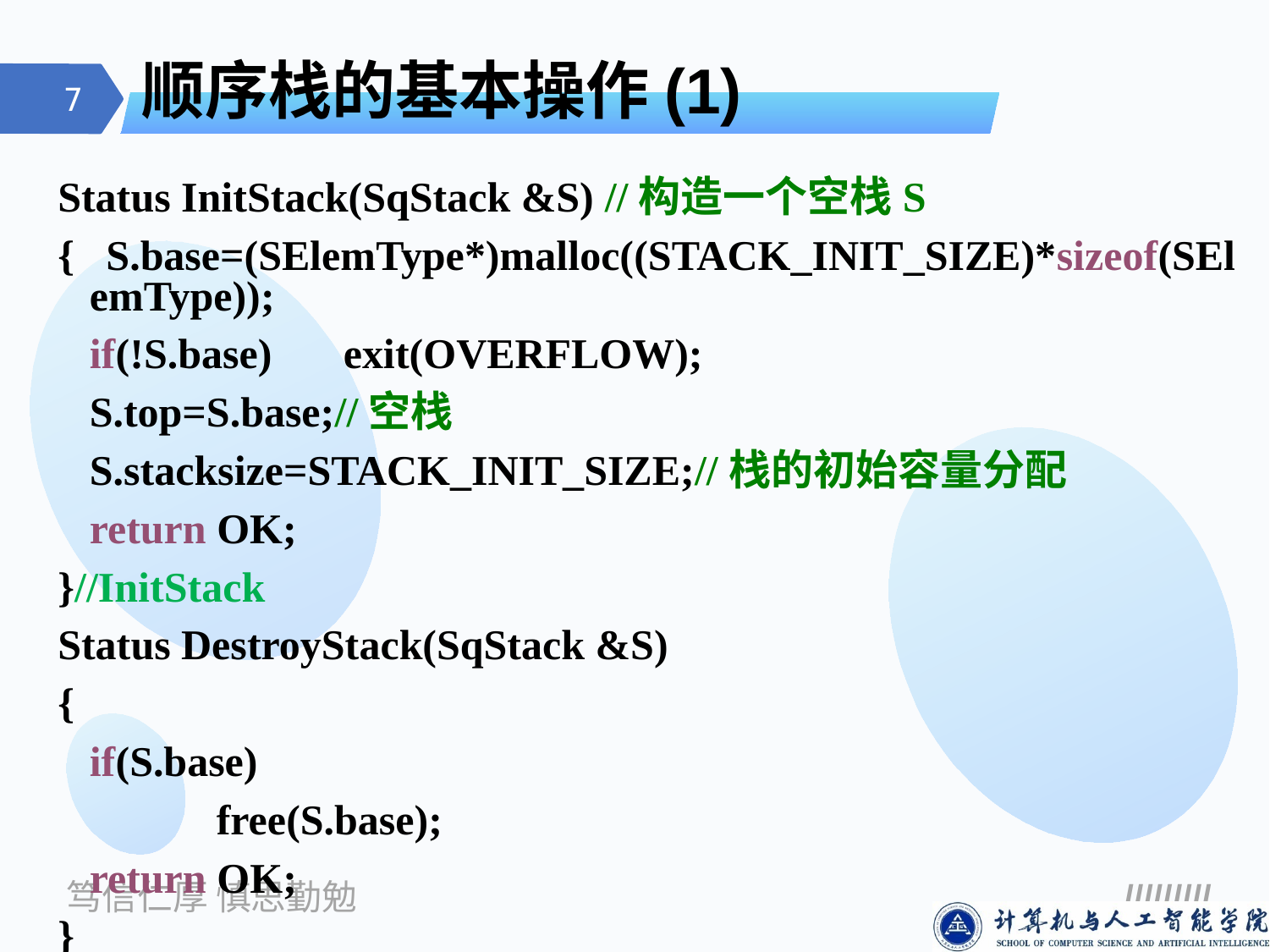

# 顺序栈的基本操作(1)
Status InitStack(SqStack &S) //构造一个空栈S
{   S.base=(SElemType*)malloc((STACK_INIT_SIZE)*sizeof(SElemType));
	if(!S.base)	exit(OVERFLOW);
	S.top=S.base;//空栈
	S.stacksize=STACK_INIT_SIZE;//栈的初始容量分配
	return OK;
}//InitStack
Status DestroyStack(SqStack &S)
{
	if(S.base)
		free(S.base);
	return OK;
}